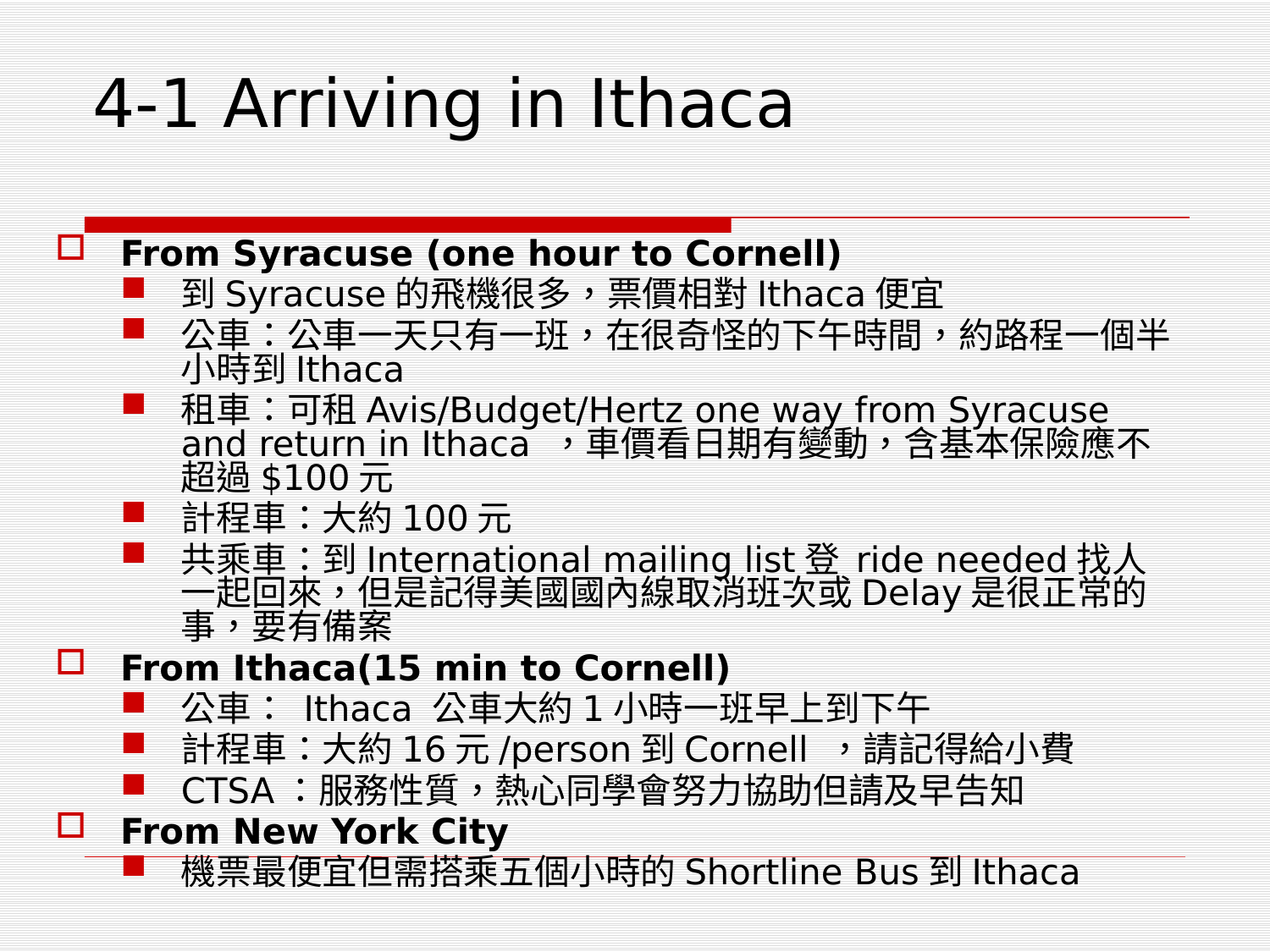

4-1 Arriving in Ithaca
From Syracuse (one hour to Cornell)
到Syracuse的飛機很多，票價相對Ithaca便宜
公車：公車一天只有一班，在很奇怪的下午時間，約路程一個半小時到Ithaca
租車：可租Avis/Budget/Hertz one way from Syracuse and return in Ithaca ，車價看日期有變動，含基本保險應不超過$100元
計程車：大約100元
共乘車：到International mailing list登 ride needed找人一起回來，但是記得美國國內線取消班次或Delay是很正常的事，要有備案
From Ithaca(15 min to Cornell)
公車： Ithaca 公車大約1小時一班早上到下午
計程車：大約16元/person到Cornell ，請記得給小費
CTSA：服務性質，熱心同學會努力協助但請及早告知
From New York City
機票最便宜但需搭乘五個小時的Shortline Bus到Ithaca